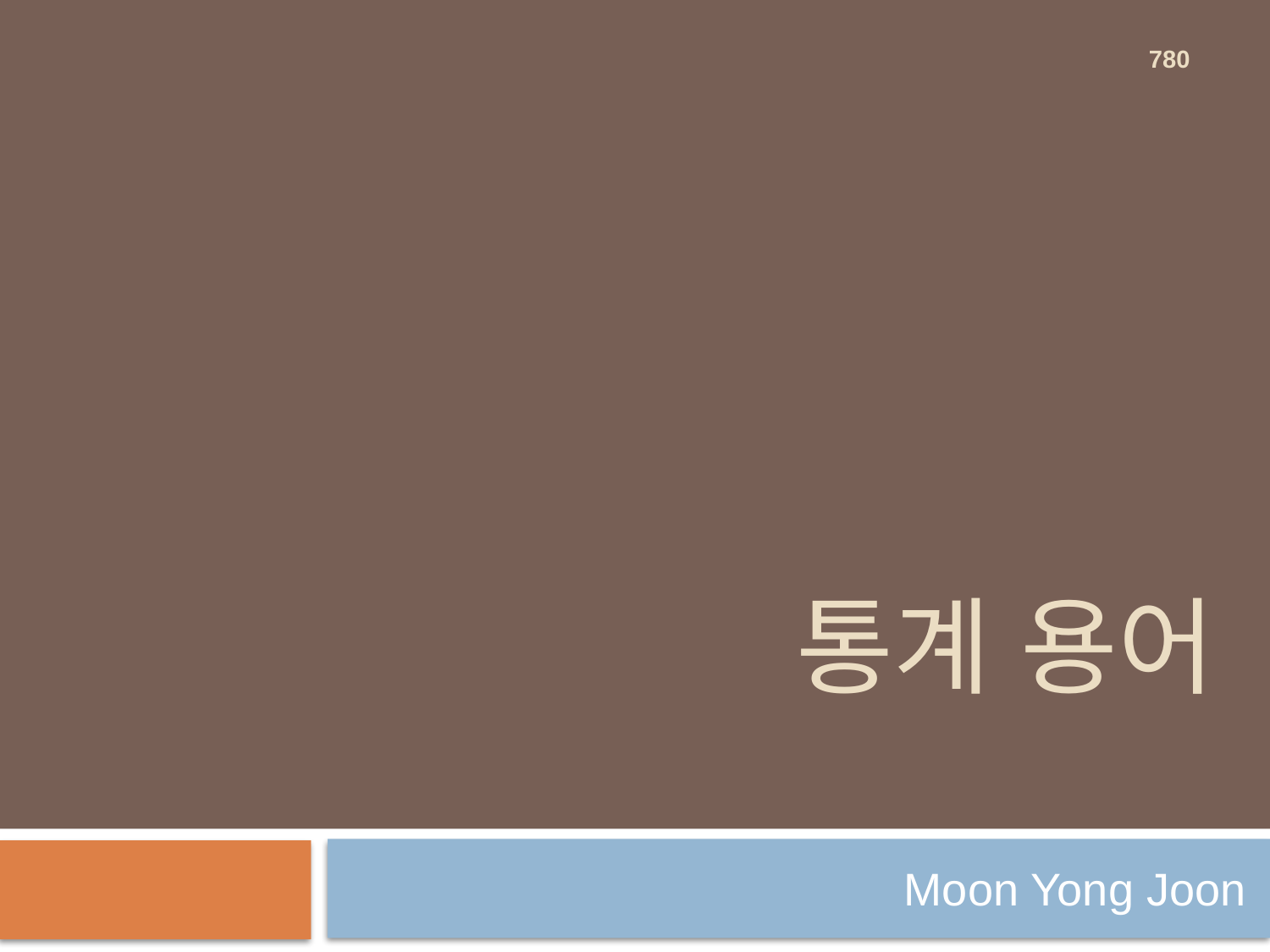

780
# 통계 용어
Moon Yong Joon